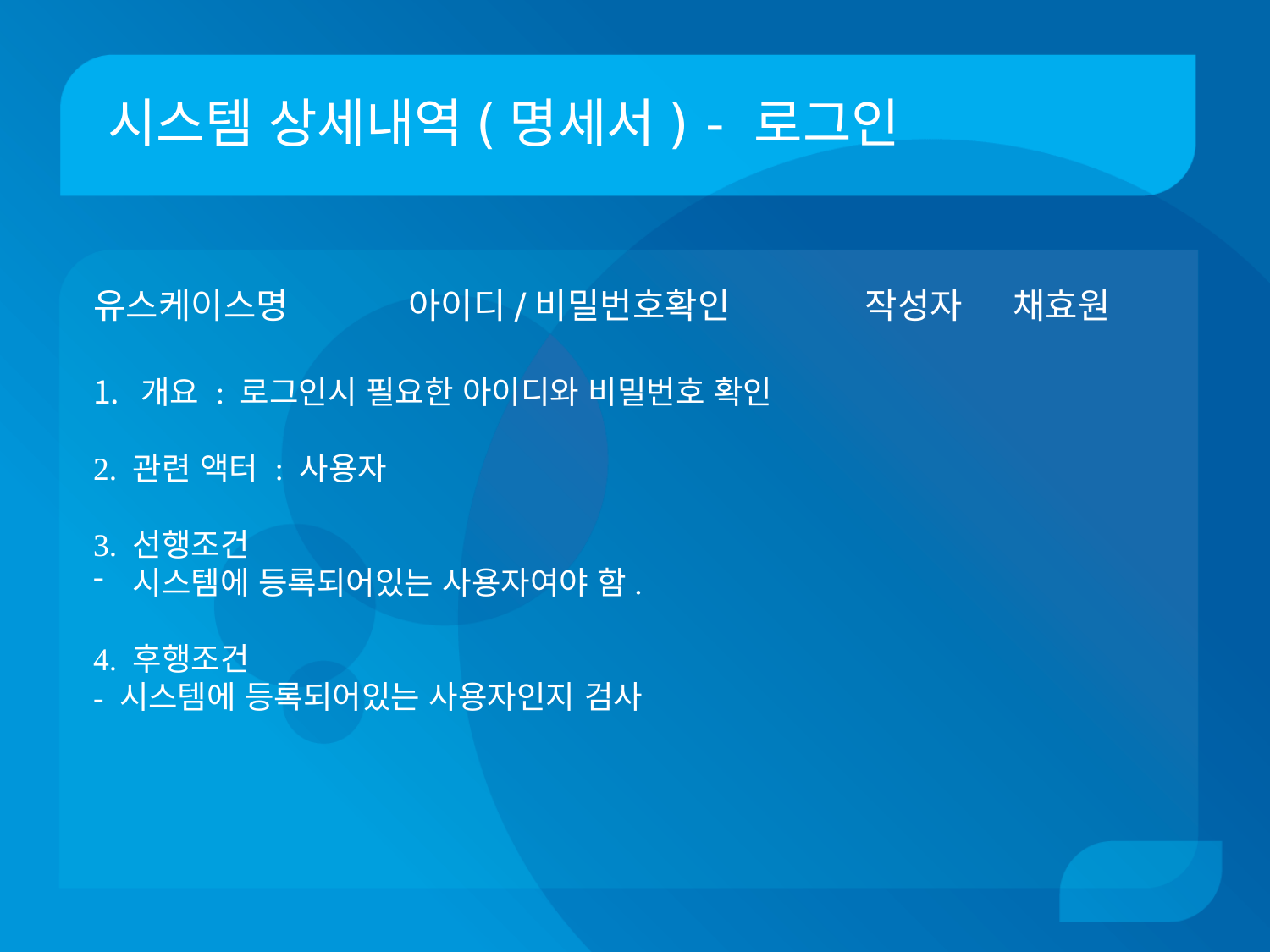

# 시스템 상세내역(명세서) - 로그인
유스케이스명            아이디/비밀번호확인	 작성자     채효원
개요 : 로그인시 필요한 아이디와 비밀번호 확인

2. 관련 액터 : 사용자

3. 선행조건
시스템에 등록되어있는 사용자여야 함.

4. 후행조건
- 시스템에 등록되어있는 사용자인지 검사